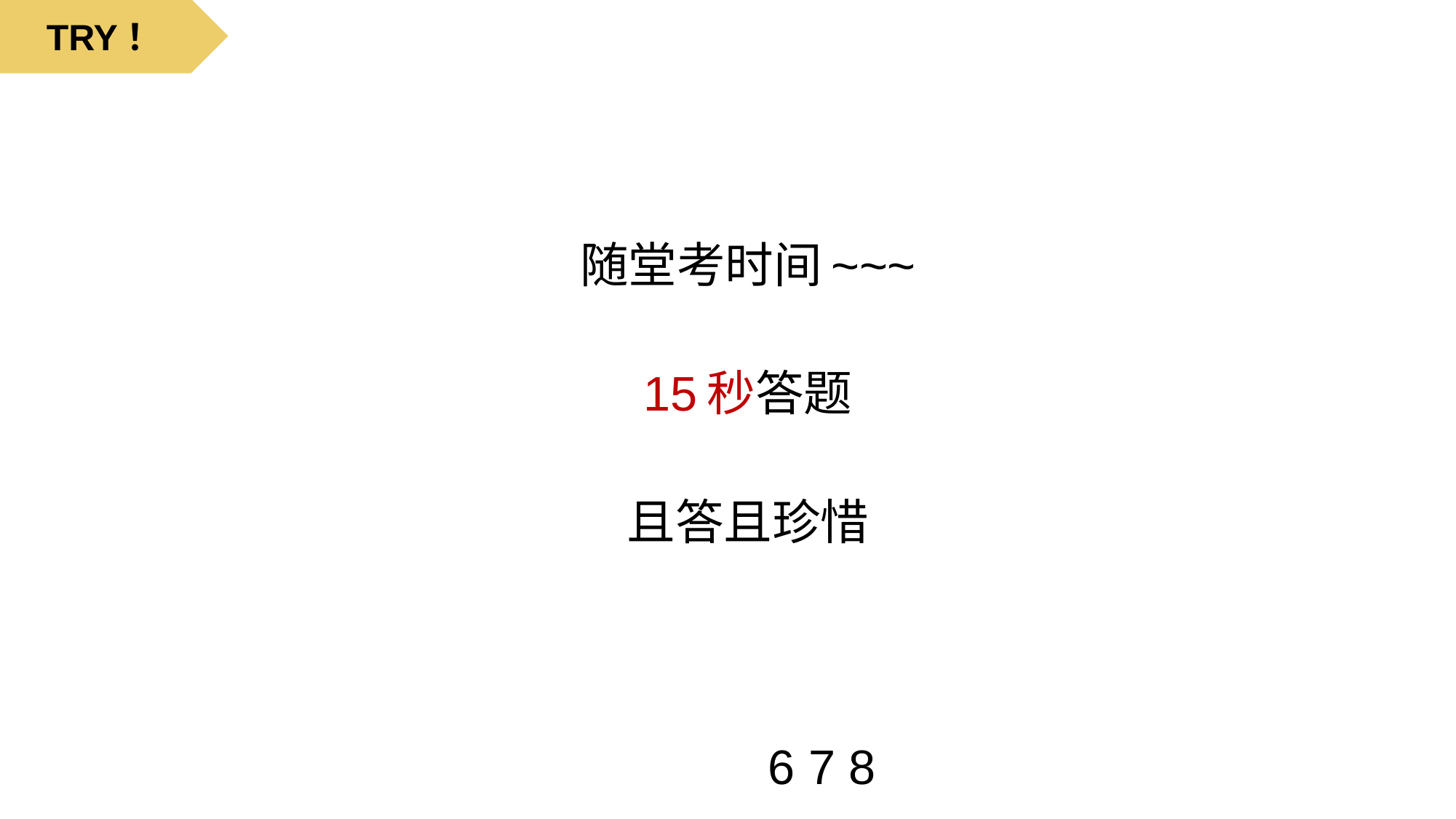

TRY！
随堂考时间~~~
15秒答题
且答且珍惜
                                                                                                       6 7 8